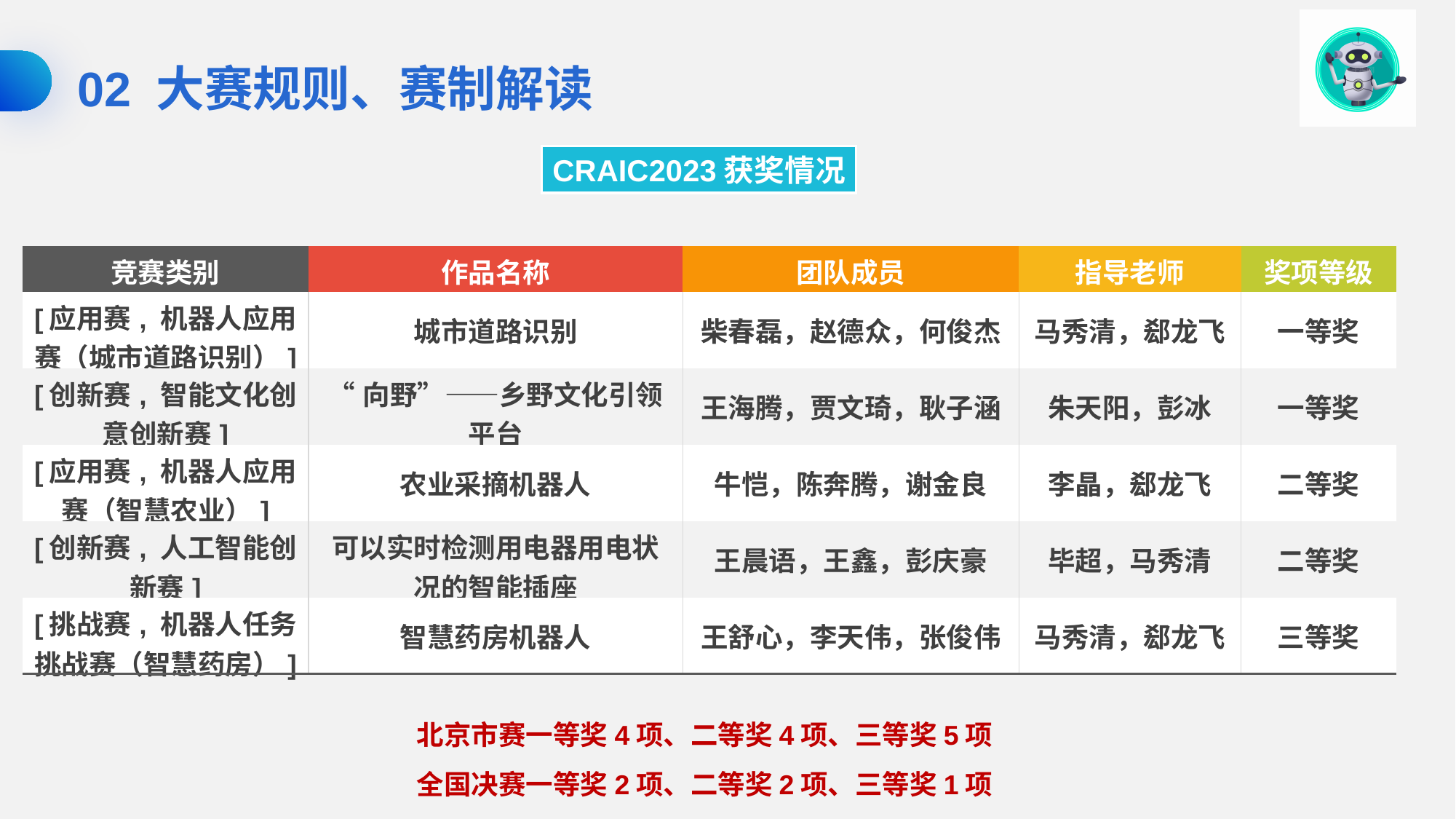

02 大赛规则、赛制解读

CRAIC2023获奖情况
| 竞赛类别 | 作品名称 | 团队成员 | 指导老师 | 奖项等级 |
| --- | --- | --- | --- | --- |
| [应用赛, 机器人应用赛（城市道路识别）] | 城市道路识别 | 柴春磊，赵德众，何俊杰 | 马秀清，郄龙飞 | 一等奖 |
| [创新赛, 智能文化创意创新赛] | “向野”——乡野文化引领平台 | 王海腾，贾文琦，耿子涵 | 朱天阳，彭冰 | 一等奖 |
| [应用赛, 机器人应用赛（智慧农业）] | 农业采摘机器人 | 牛恺，陈奔腾，谢金良 | 李晶，郄龙飞 | 二等奖 |
| [创新赛, 人工智能创新赛] | 可以实时检测用电器用电状况的智能插座 | 王晨语，王鑫，彭庆豪 | 毕超，马秀清 | 二等奖 |
| [挑战赛, 机器人任务挑战赛（智慧药房）] | 智慧药房机器人 | 王舒心，李天伟，张俊伟 | 马秀清，郄龙飞 | 三等奖 |
北京市赛一等奖4项、二等奖4项、三等奖5项
全国决赛一等奖2项、二等奖2项、三等奖1项